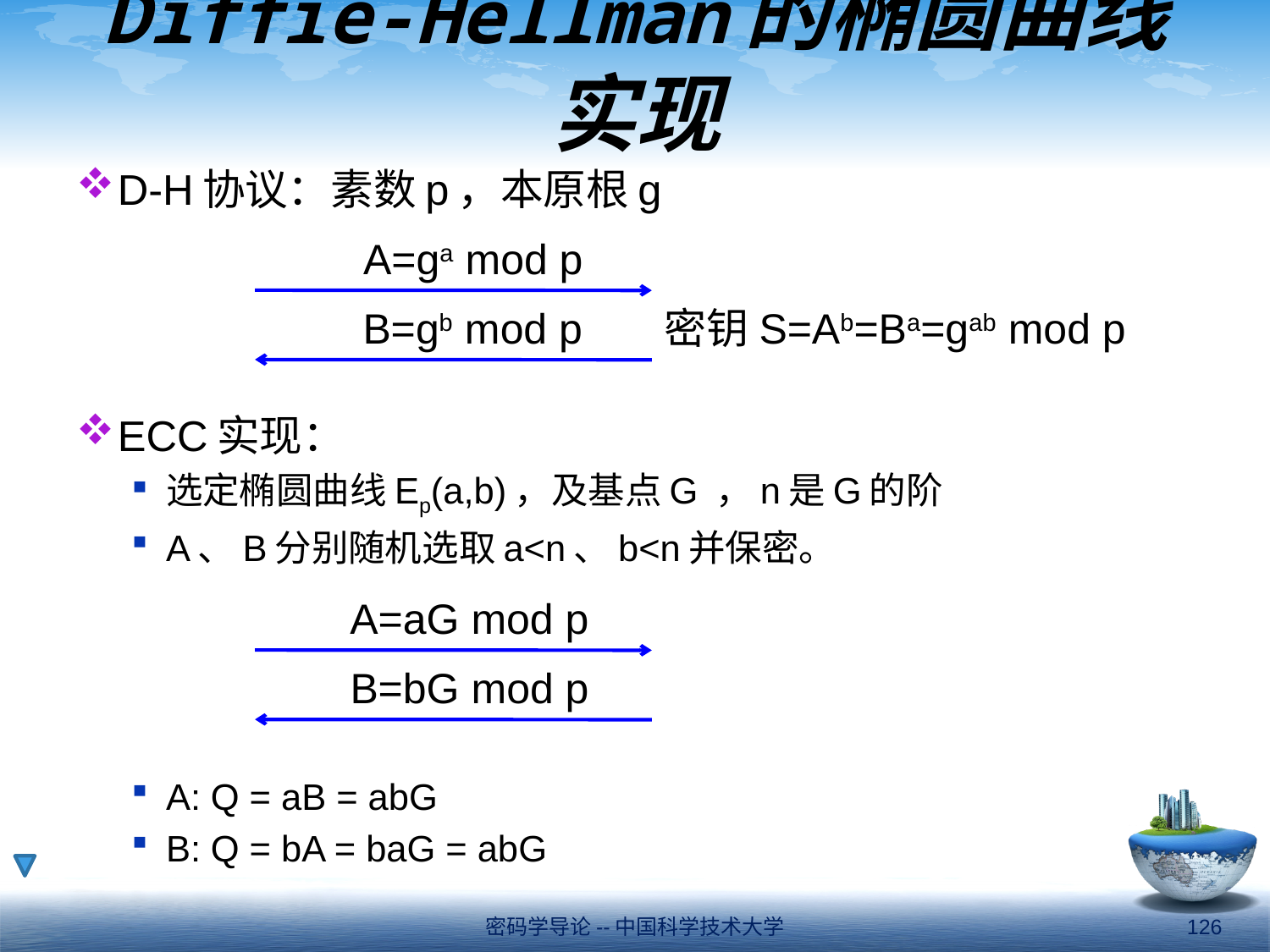

# Diffie-Hellman的椭圆曲线实现
D-H协议：素数p，本原根g

ECC实现：
选定椭圆曲线Ep(a,b)，及基点G ，n是G的阶
A、B分别随机选取a<n、b<n并保密。

A: Q = aB = abG
B: Q = bA = baG = abG
A=ga mod p
B=gb mod p
密钥S=Ab=Ba=gab mod p
A=aG mod p
B=bG mod p

密码学导论--中国科学技术大学
126